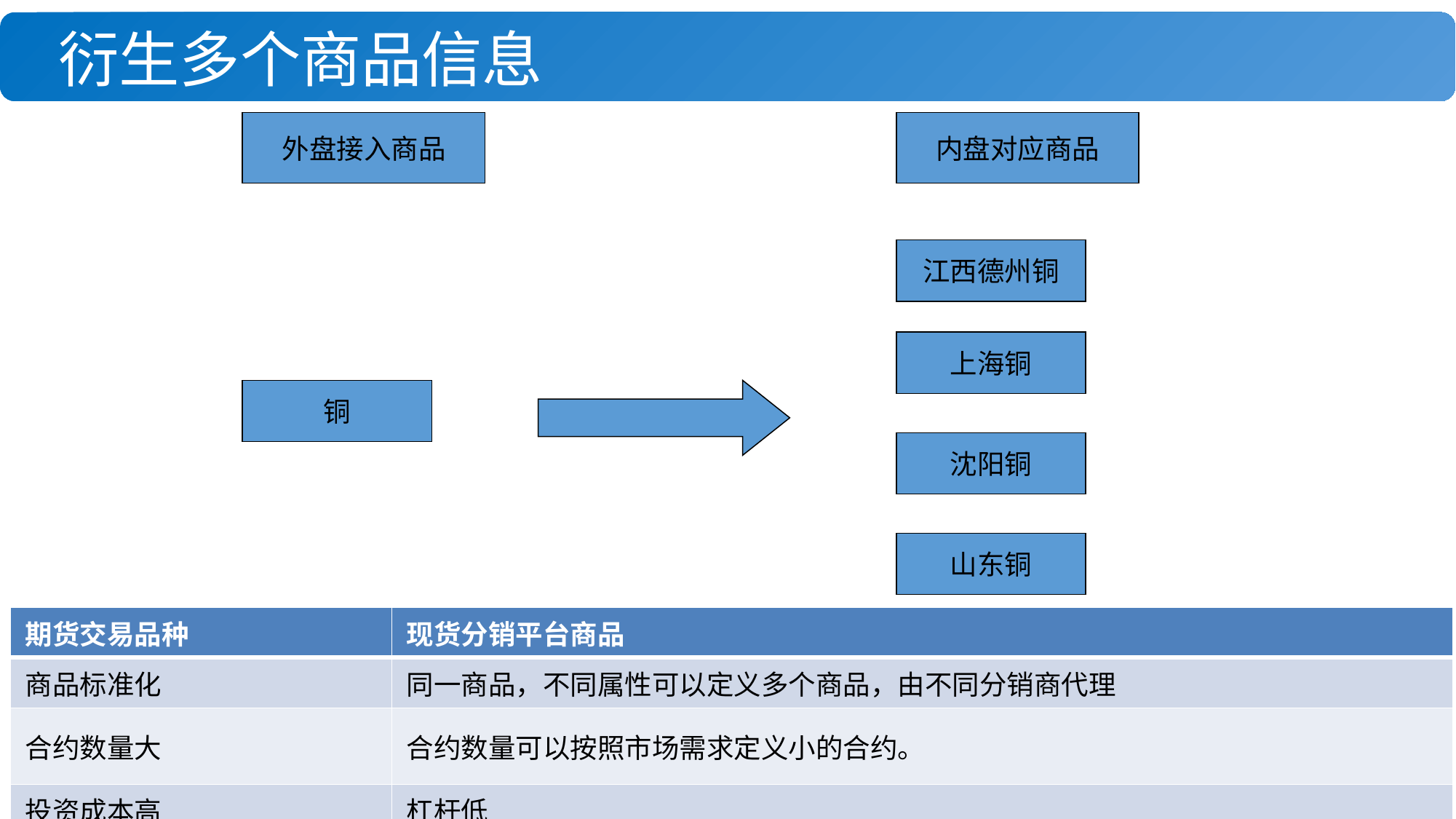

# 衍生多个商品信息
外盘接入商品
内盘对应商品
江西德州铜
上海铜
铜

沈阳铜
山东铜
| 期货交易品种 | 现货分销平台商品 |
| --- | --- |
| 商品标准化 | 同一商品，不同属性可以定义多个商品，由不同分销商代理 |
| 合约数量大 | 合约数量可以按照市场需求定义小的合约。 |
| 投资成本高 | 杠杆低 |